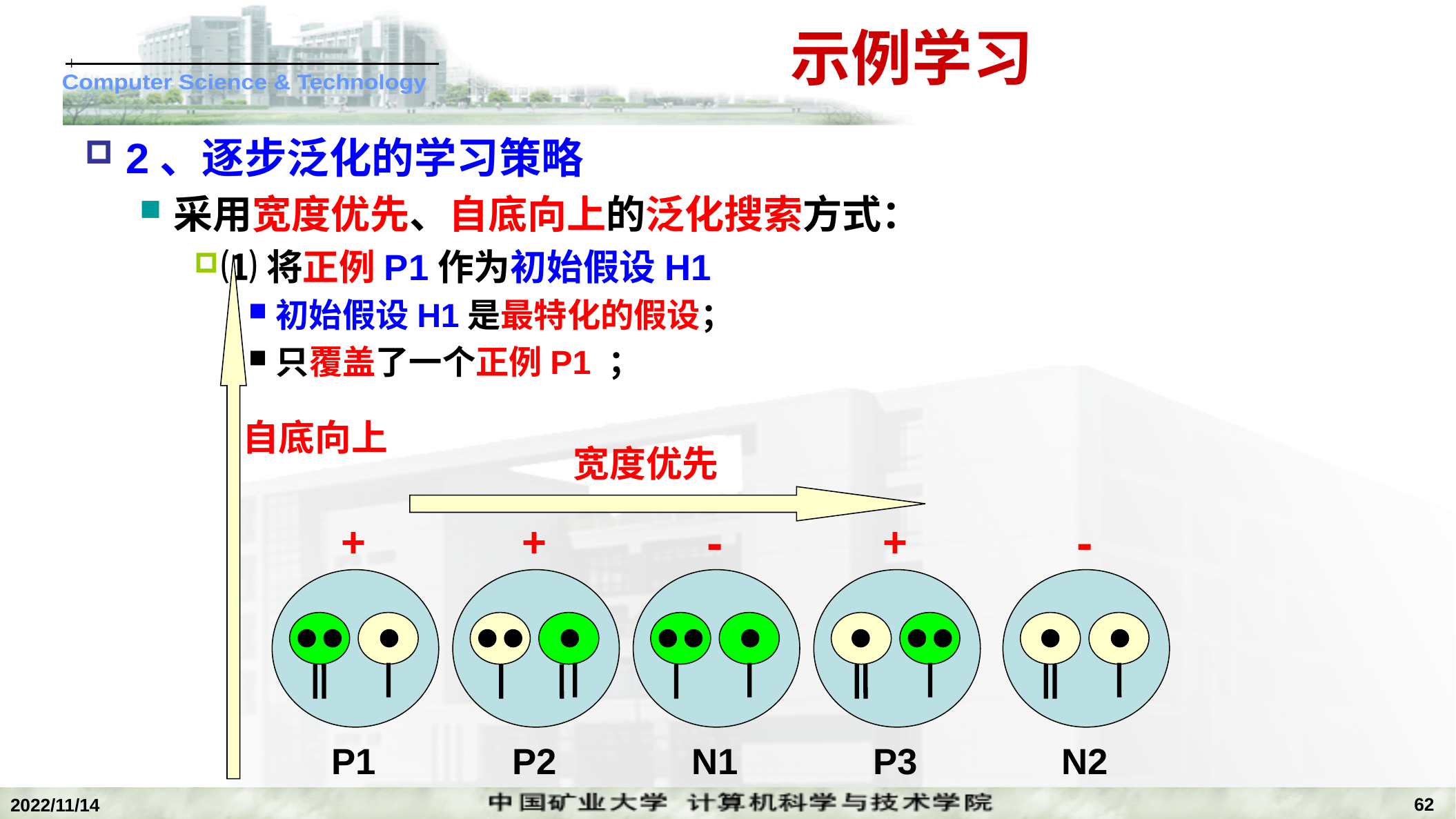

# 示例学习
2、逐步泛化的学习策略
采用宽度优先、自底向上的泛化搜索方式：
⑴将正例P1作为初始假设H1
初始假设H1是最特化的假设；
只覆盖了一个正例P1 ；

自底向上
宽度优先
-
-
+
+
+

P1
P2
N1
P3
N2
62
2022/11/14